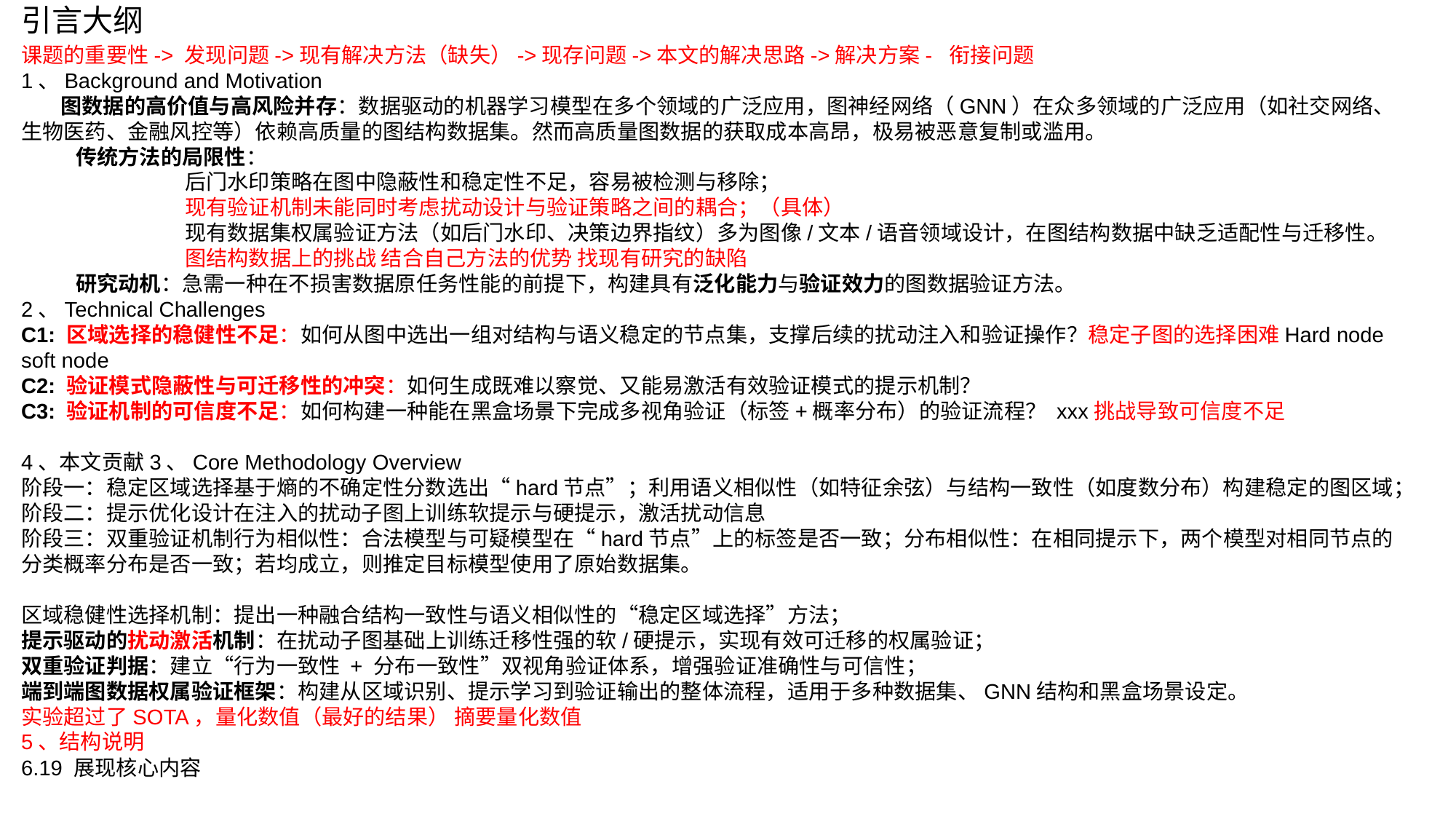

# 引言大纲
课题的重要性-> 发现问题->现有解决方法（缺失）->现存问题->本文的解决思路->解决方案-  衔接问题
1、Background and Motivation
       图数据的高价值与高风险并存：数据驱动的机器学习模型在多个领域的广泛应用，图神经网络（GNN）在众多领域的广泛应用（如社交网络、生物医药、金融风控等）依赖高质量的图结构数据集。然而高质量图数据的获取成本高昂，极易被恶意复制或滥用。
传统方法的局限性：
	后门水印策略在图中隐蔽性和稳定性不足，容易被检测与移除；
	现有验证机制未能同时考虑扰动设计与验证策略之间的耦合；（具体）
	现有数据集权属验证方法（如后门水印、决策边界指纹）多为图像/文本/语音领域设计，在图结构数据中缺乏适配性与迁移性。
	图结构数据上的挑战 结合自己方法的优势 找现有研究的缺陷
研究动机：急需一种在不损害数据原任务性能的前提下，构建具有泛化能力与验证效力的图数据验证方法。
2、Technical Challenges
C1: 区域选择的稳健性不足：如何从图中选出一组对结构与语义稳定的节点集，支撑后续的扰动注入和验证操作？稳定子图的选择困难Hard node  soft node
C2: 验证模式隐蔽性与可迁移性的冲突：如何生成既难以察觉、又能易激活有效验证模式的提示机制？
C3: 验证机制的可信度不足：如何构建一种能在黑盒场景下完成多视角验证（标签+概率分布）的验证流程？ xxx挑战导致可信度不足

4、本文贡献3、Core Methodology Overview
阶段一：稳定区域选择基于熵的不确定性分数选出“hard节点”；利用语义相似性（如特征余弦）与结构一致性（如度数分布）构建稳定的图区域；
阶段二：提示优化设计在注入的扰动子图上训练软提示与硬提示，激活扰动信息
阶段三：双重验证机制行为相似性：合法模型与可疑模型在“hard节点”上的标签是否一致；分布相似性：在相同提示下，两个模型对相同节点的分类概率分布是否一致；若均成立，则推定目标模型使用了原始数据集。

区域稳健性选择机制：提出一种融合结构一致性与语义相似性的“稳定区域选择”方法；
提示驱动的扰动激活机制：在扰动子图基础上训练迁移性强的软/硬提示，实现有效可迁移的权属验证；
双重验证判据：建立“行为一致性 + 分布一致性”双视角验证体系，增强验证准确性与可信性；
端到端图数据权属验证框架：构建从区域识别、提示学习到验证输出的整体流程，适用于多种数据集、GNN结构和黑盒场景设定。
实验超过了SOTA，量化数值（最好的结果） 摘要量化数值
5、结构说明
6.19 展现核心内容